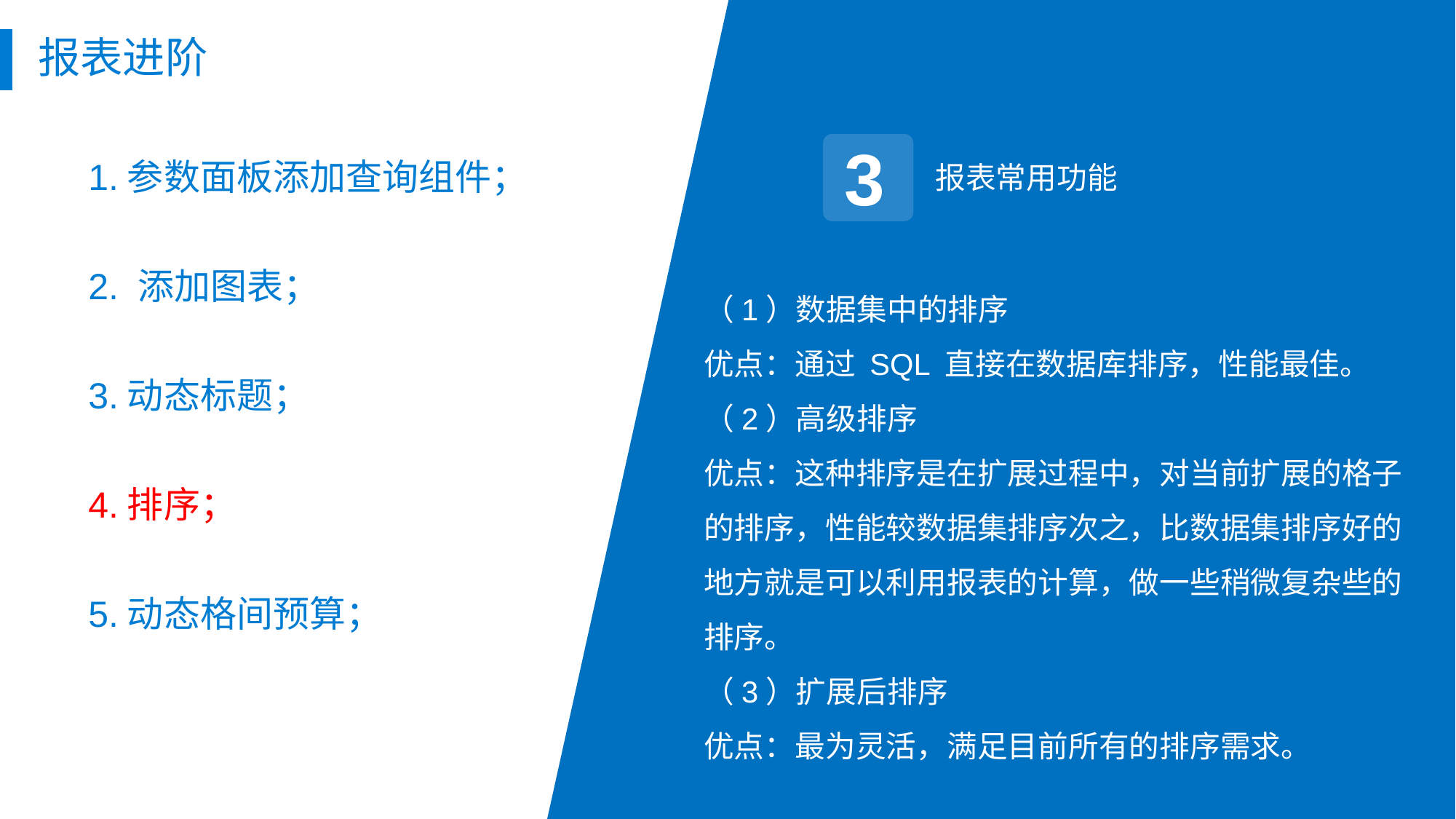

# 报表进阶
1.参数面板添加查询组件；
2. 添加图表；
3.动态标题；
4.排序；
5.动态格间预算；
3

报表常用功能
（1）数据集中的排序
优点：通过 SQL 直接在数据库排序，性能最佳。
（2）高级排序
优点：这种排序是在扩展过程中，对当前扩展的格子的排序，性能较数据集排序次之，比数据集排序好的地方就是可以利用报表的计算，做一些稍微复杂些的排序。
（3）扩展后排序
优点：最为灵活，满足目前所有的排序需求。